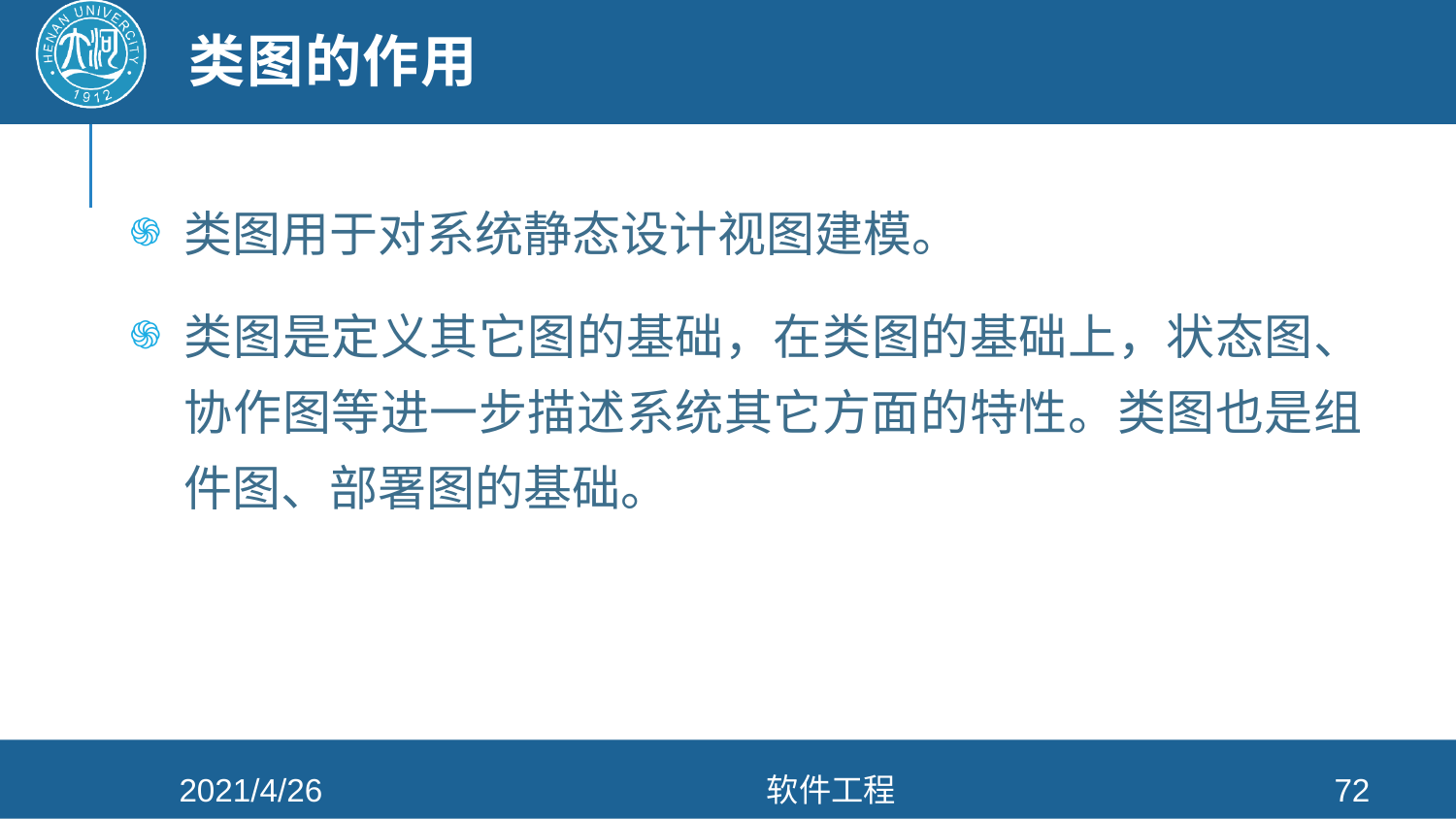

# 类图的作用
类图用于对系统静态设计视图建模。
类图是定义其它图的基础，在类图的基础上，状态图、协作图等进一步描述系统其它方面的特性。类图也是组件图、部署图的基础。

2021/4/26
软件工程
72